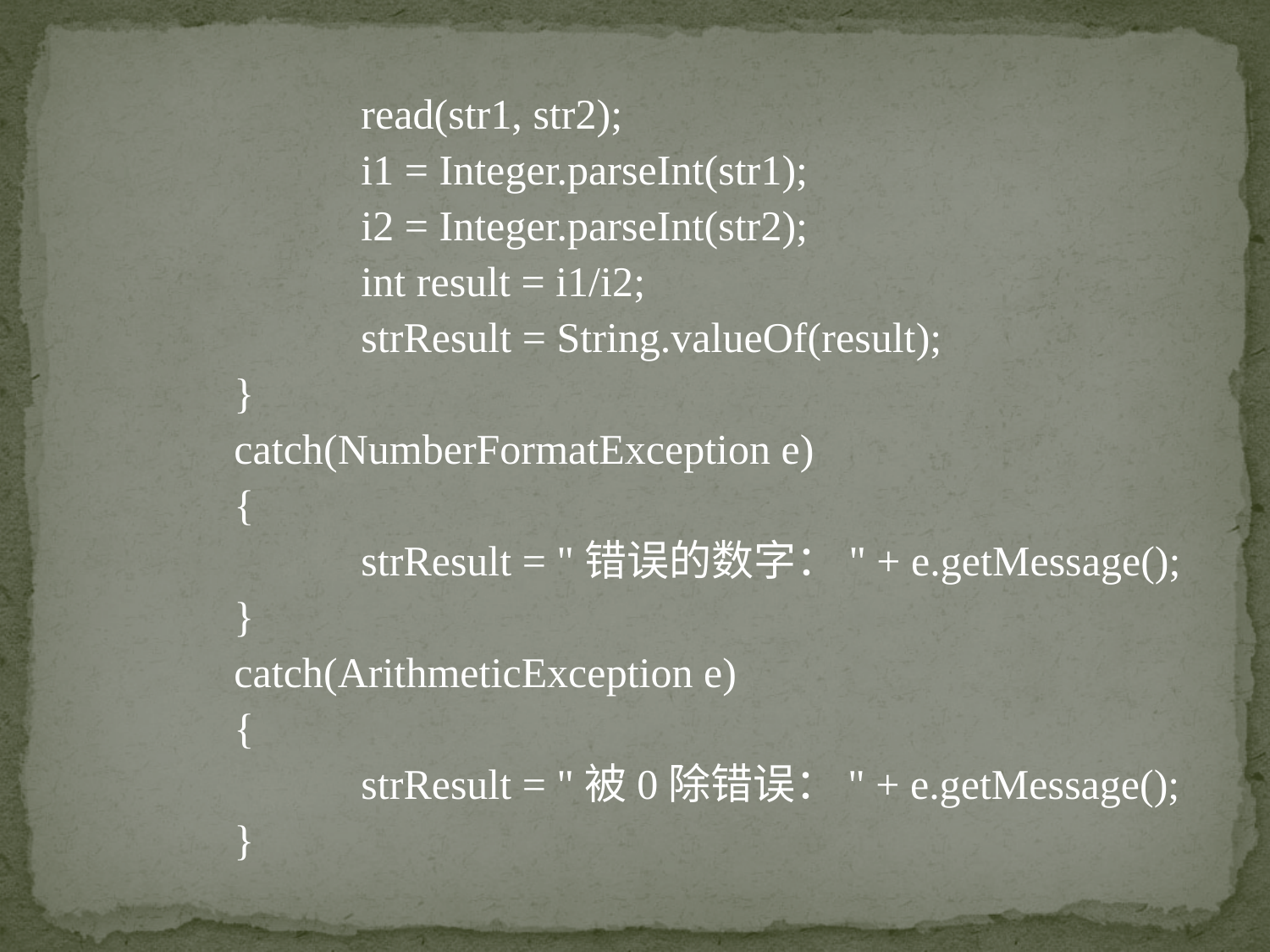

read(str1, str2);
		i1 = Integer.parseInt(str1);
		i2 = Integer.parseInt(str2);
		int result = i1/i2;
		strResult = String.valueOf(result);
	}
	catch(NumberFormatException e)
	{
		strResult = "错误的数字：" + e.getMessage();
	}
	catch(ArithmeticException e)
	{
		strResult = "被0除错误：" + e.getMessage();
	}